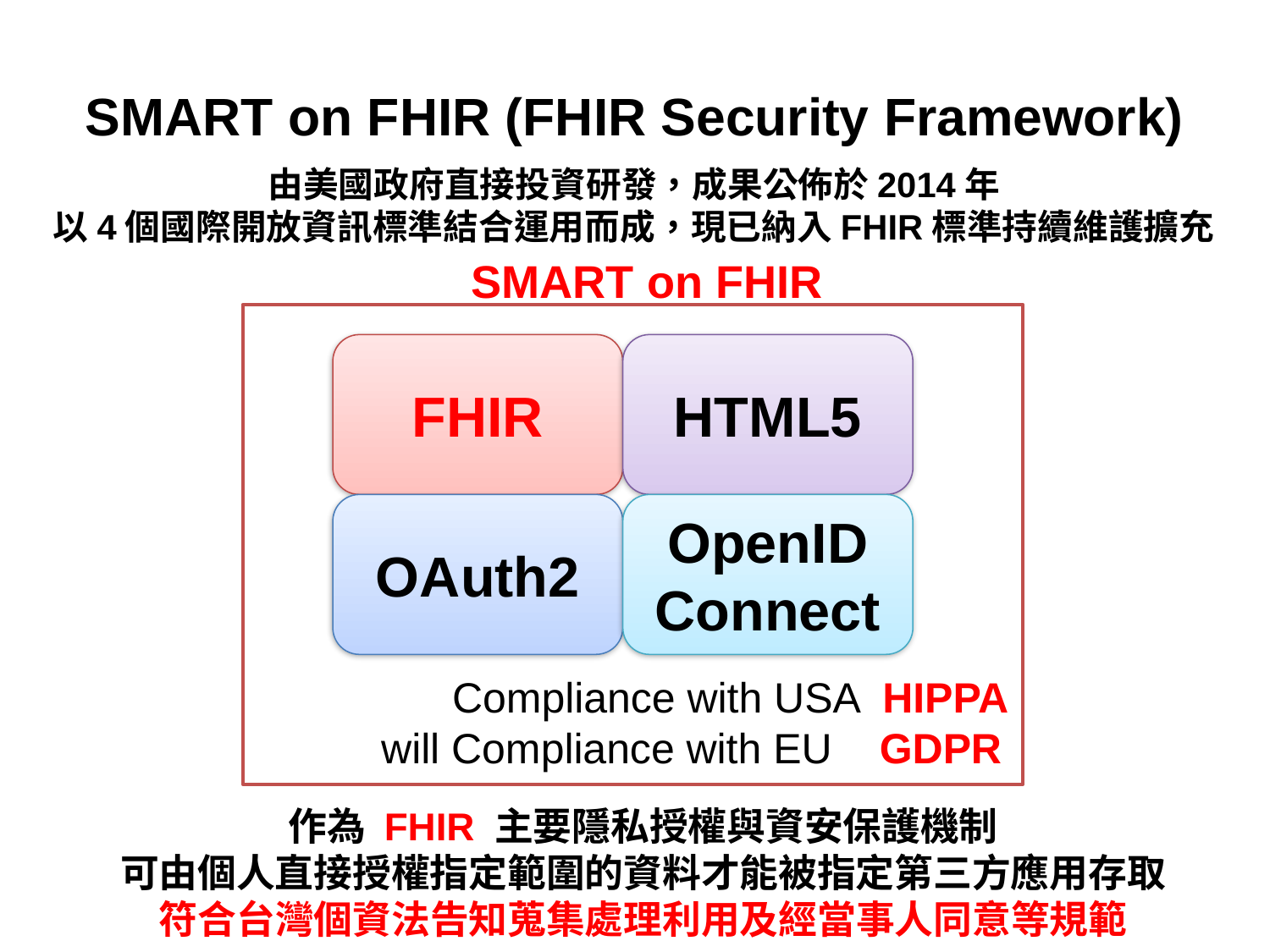

# SMART on FHIR (FHIR Security Framework)
由美國政府直接投資研發，成果公佈於2014年
以4個國際開放資訊標準結合運用而成，現已納入FHIR標準持續維護擴充
SMART on FHIR

FHIR
HTML5
OAuth2
OpenID
Connect
      Compliance with USA  HIPPA
will Compliance with EU    GDPR
作為 FHIR 主要隱私授權與資安保護機制
可由個人直接授權指定範圍的資料才能被指定第三方應用存取
符合台灣個資法告知蒐集處理利用及經當事人同意等規範